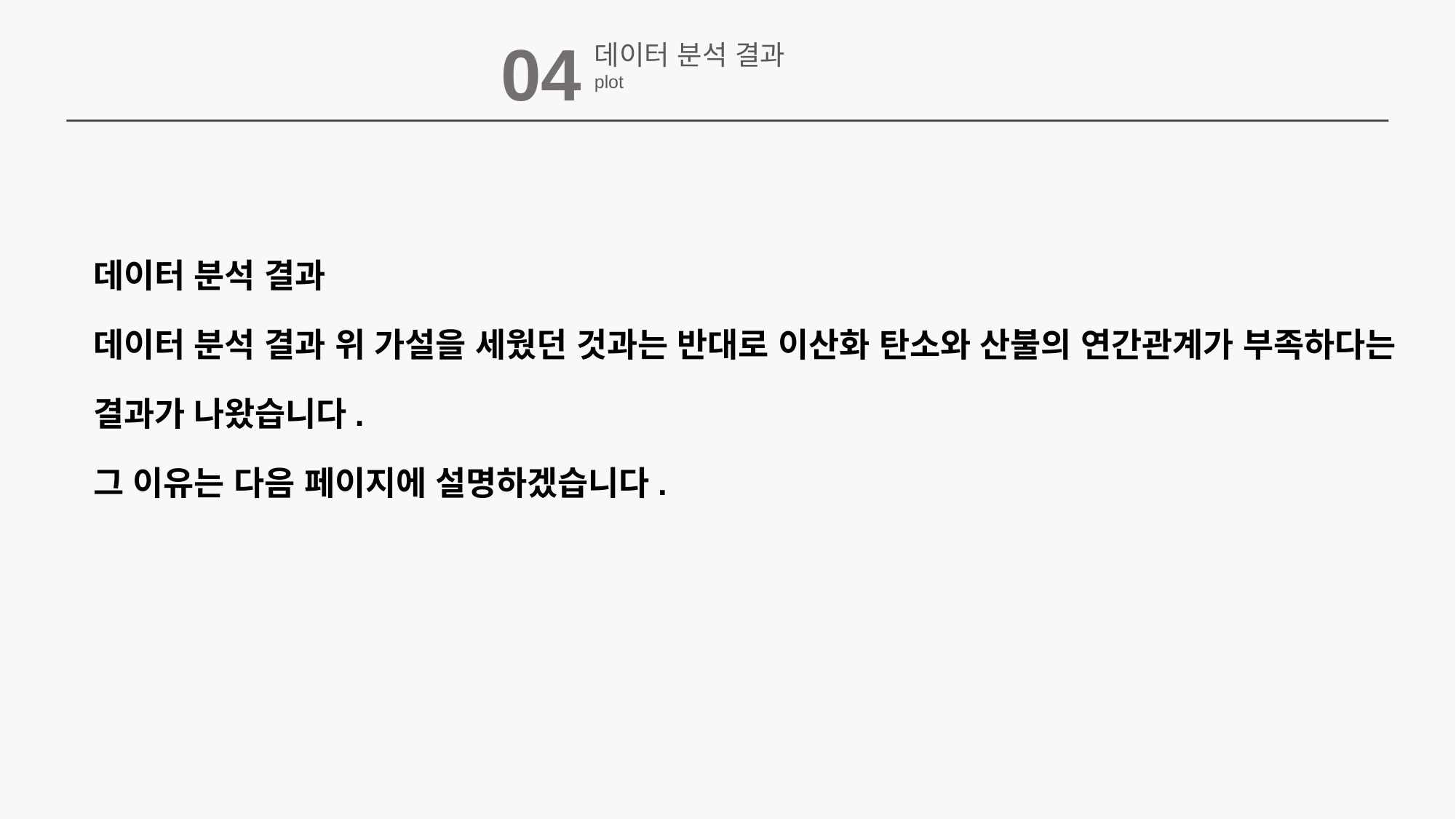

04
데이터 분석 결과
plot

데이터 분석 결과
데이터 분석 결과 위 가설을 세웠던 것과는 반대로 이산화 탄소와 산불의 연간관계가 부족하다는
결과가 나왔습니다.
그 이유는 다음 페이지에 설명하겠습니다.